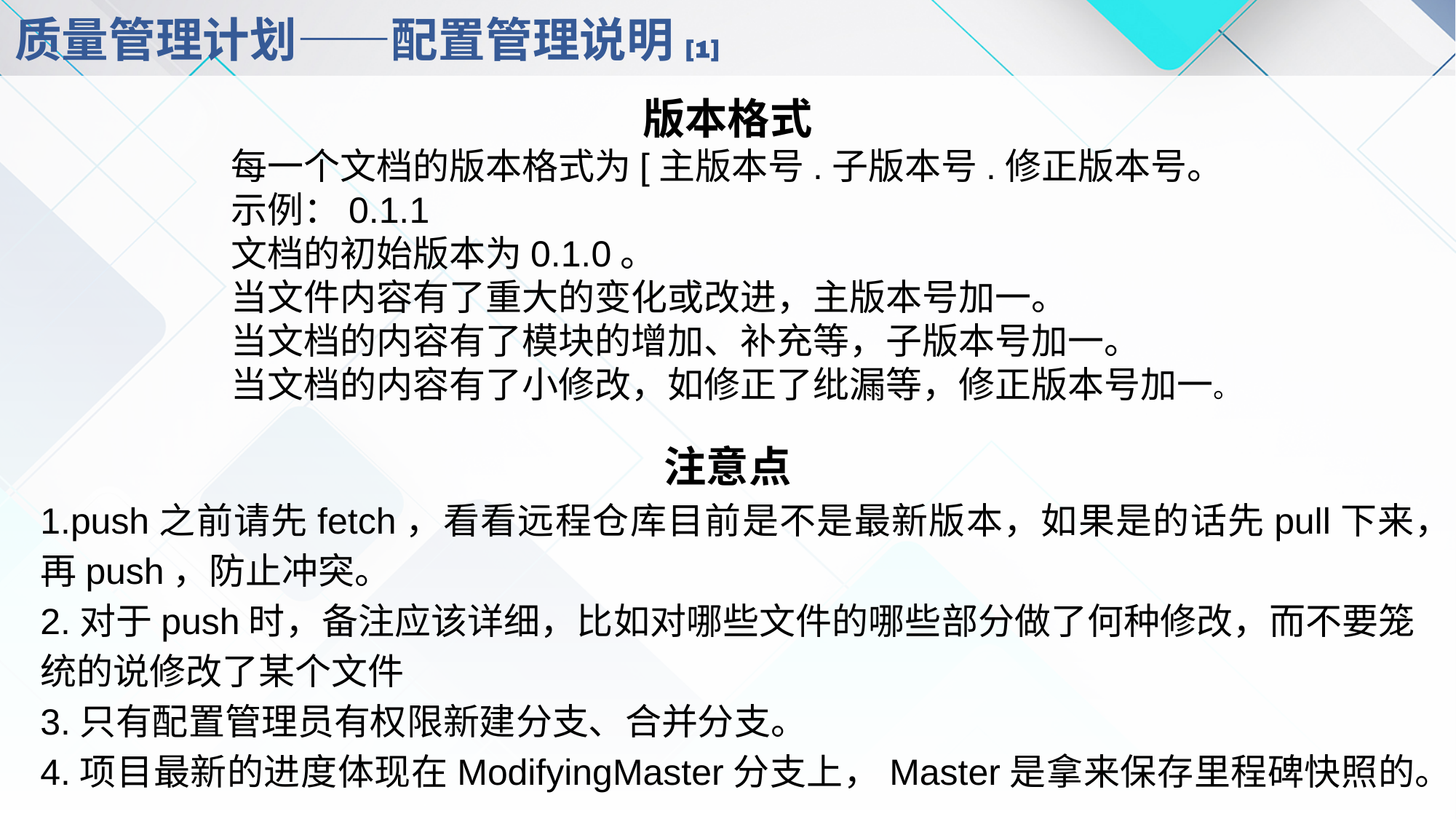

# 质量管理计划——配置管理说明[1]
版本格式
每一个文档的版本格式为[主版本号.子版本号.修正版本号。
示例：0.1.1
文档的初始版本为0.1.0。
当文件内容有了重大的变化或改进，主版本号加一。
当文档的内容有了模块的增加、补充等，子版本号加一。
当文档的内容有了小修改，如修正了纰漏等，修正版本号加一。
注意点
1.push之前请先fetch，看看远程仓库目前是不是最新版本，如果是的话先pull下来，再push，防止冲突。
2.对于push时，备注应该详细，比如对哪些文件的哪些部分做了何种修改，而不要笼统的说修改了某个文件
3.只有配置管理员有权限新建分支、合并分支。
4.项目最新的进度体现在ModifyingMaster分支上，Master是拿来保存里程碑快照的。